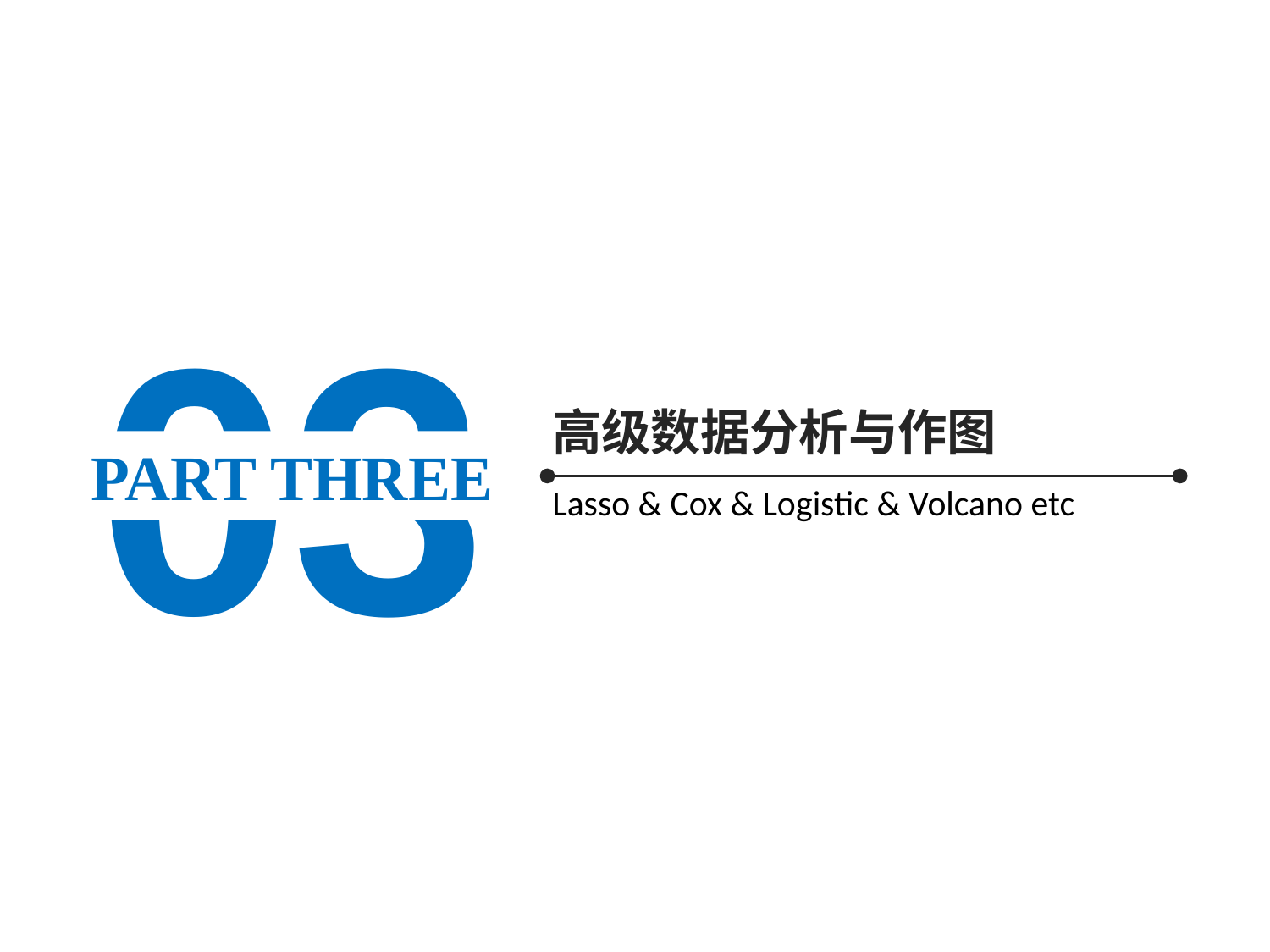

03
高级数据分析与作图

PART THREE

Lasso & Cox & Logistic & Volcano etc